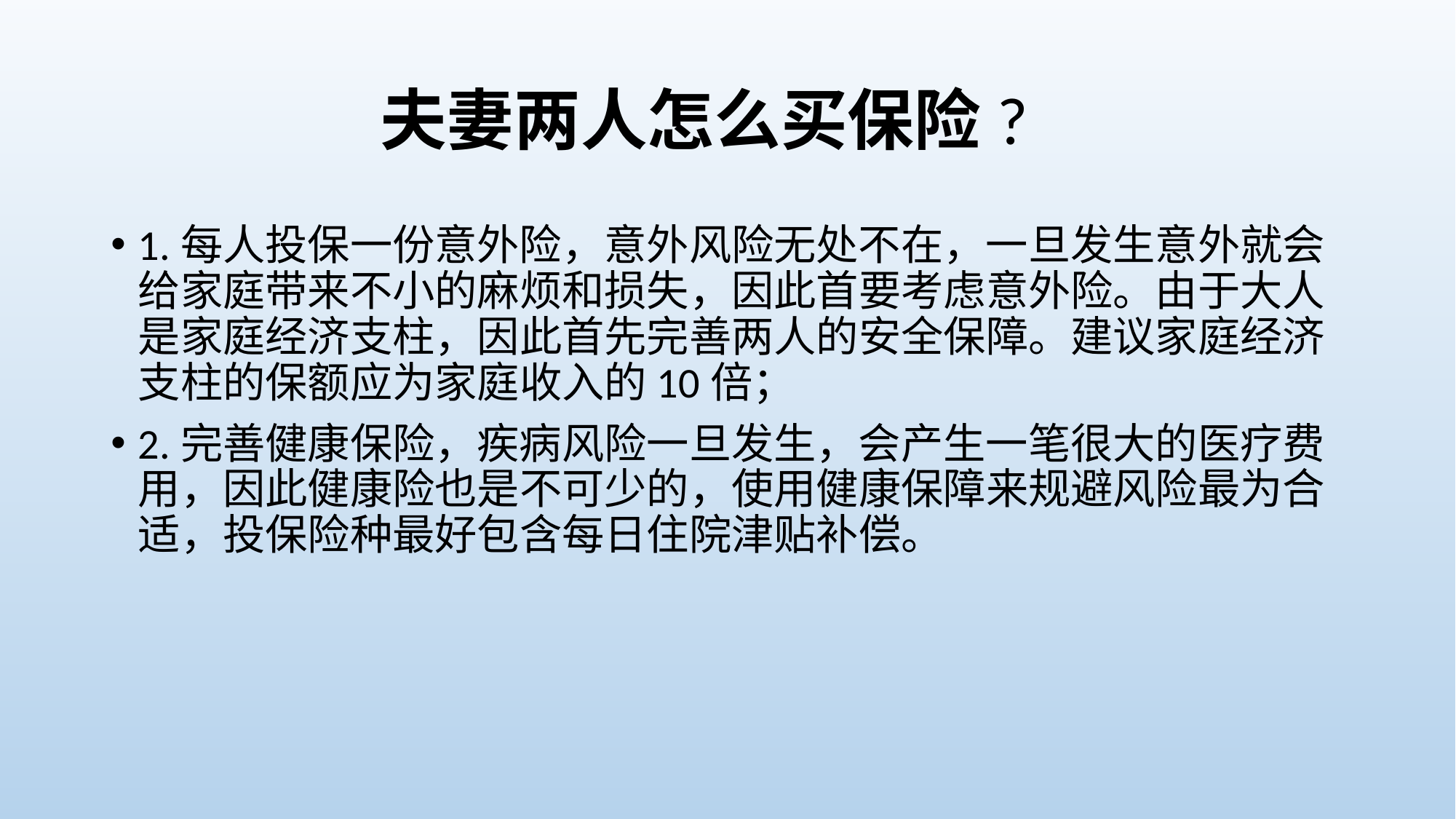

# 夫妻两人怎么买保险?
1.每人投保一份意外险，意外风险无处不在，一旦发生意外就会给家庭带来不小的麻烦和损失，因此首要考虑意外险。由于大人是家庭经济支柱，因此首先完善两人的安全保障。建议家庭经济支柱的保额应为家庭收入的10倍；
2.完善健康保险，疾病风险一旦发生，会产生一笔很大的医疗费用，因此健康险也是不可少的，使用健康保障来规避风险最为合适，投保险种最好包含每日住院津贴补偿。